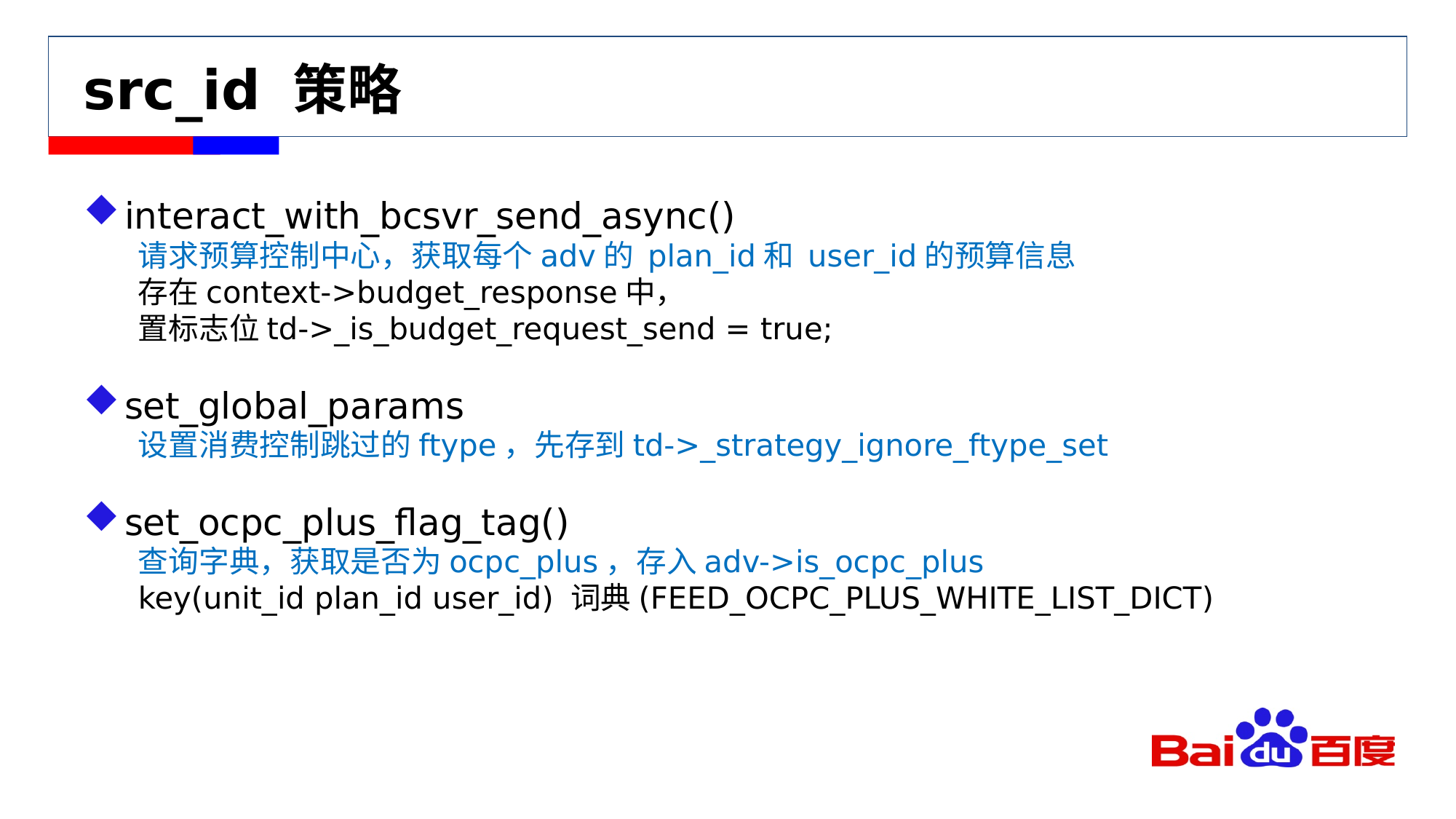

# src_id 策略
interact_with_bcsvr_send_async()
请求预算控制中心，获取每个adv的 plan_id和 user_id的预算信息
存在context->budget_response中，
置标志位td->_is_budget_request_send = true;

set_global_params
设置消费控制跳过的ftype，先存到td->_strategy_ignore_ftype_set

set_ocpc_plus_flag_tag()
查询字典，获取是否为ocpc_plus，存入adv->is_ocpc_plus
key(unit_id plan_id user_id) 词典(FEED_OCPC_PLUS_WHITE_LIST_DICT)